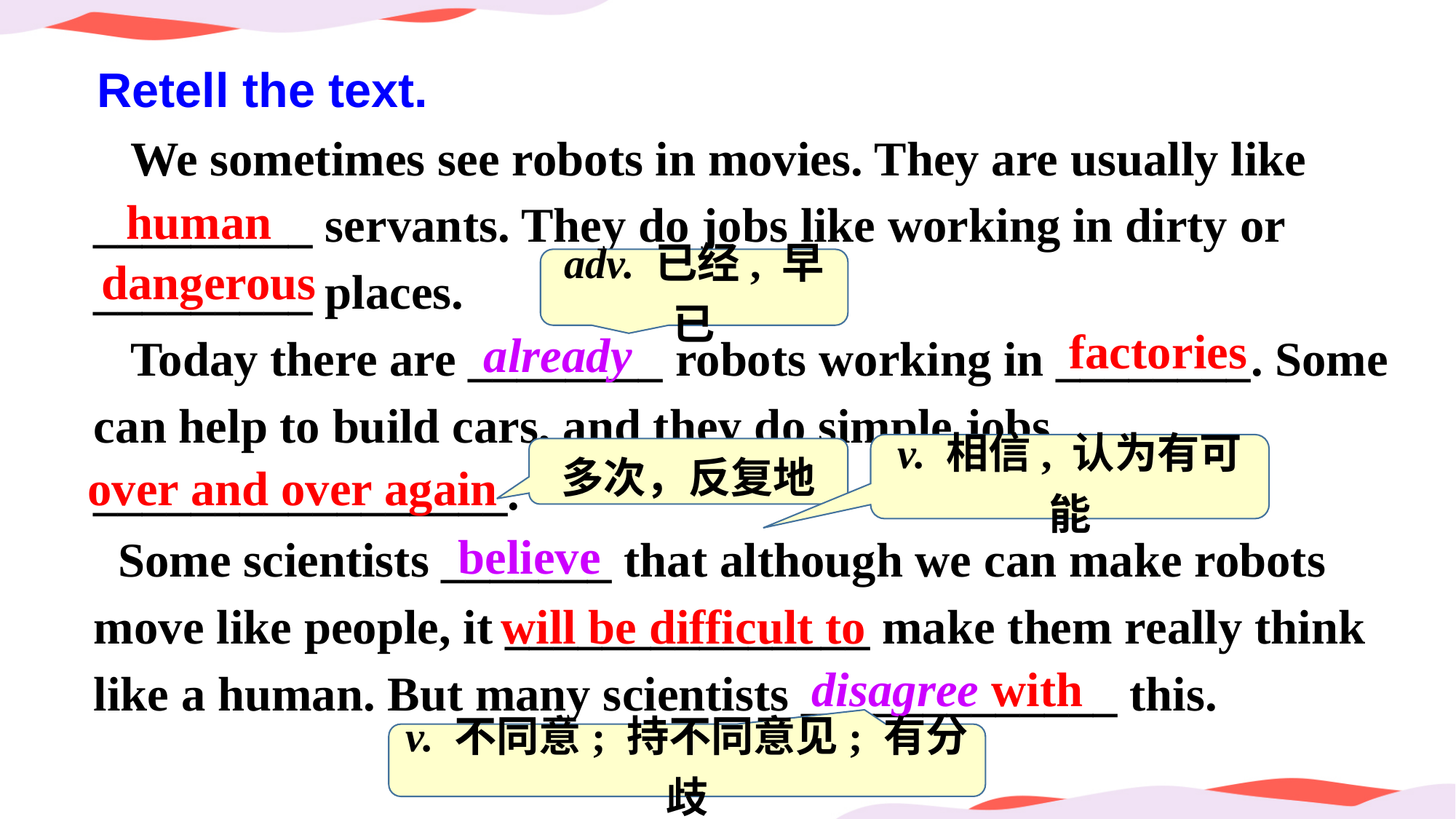

Retell the text.
   We sometimes see robots in movies. They are usually like _________ servants. They do jobs like working in dirty or _________ places.
   Today there are ________ robots working in ________. Some can help to build cars, and they do simple jobs _________________.
  Some scientists _______ that although we can make robots move like people, it _______________ make them really think like a human. But many scientists _____________ this.
human
dangerous
adv. 已经, 早已
factories
already
v. 相信, 认为有可能
多次，反复地
over and over again
believe
will be difficult to
disagree with
v. 不同意; 持不同意见; 有分歧